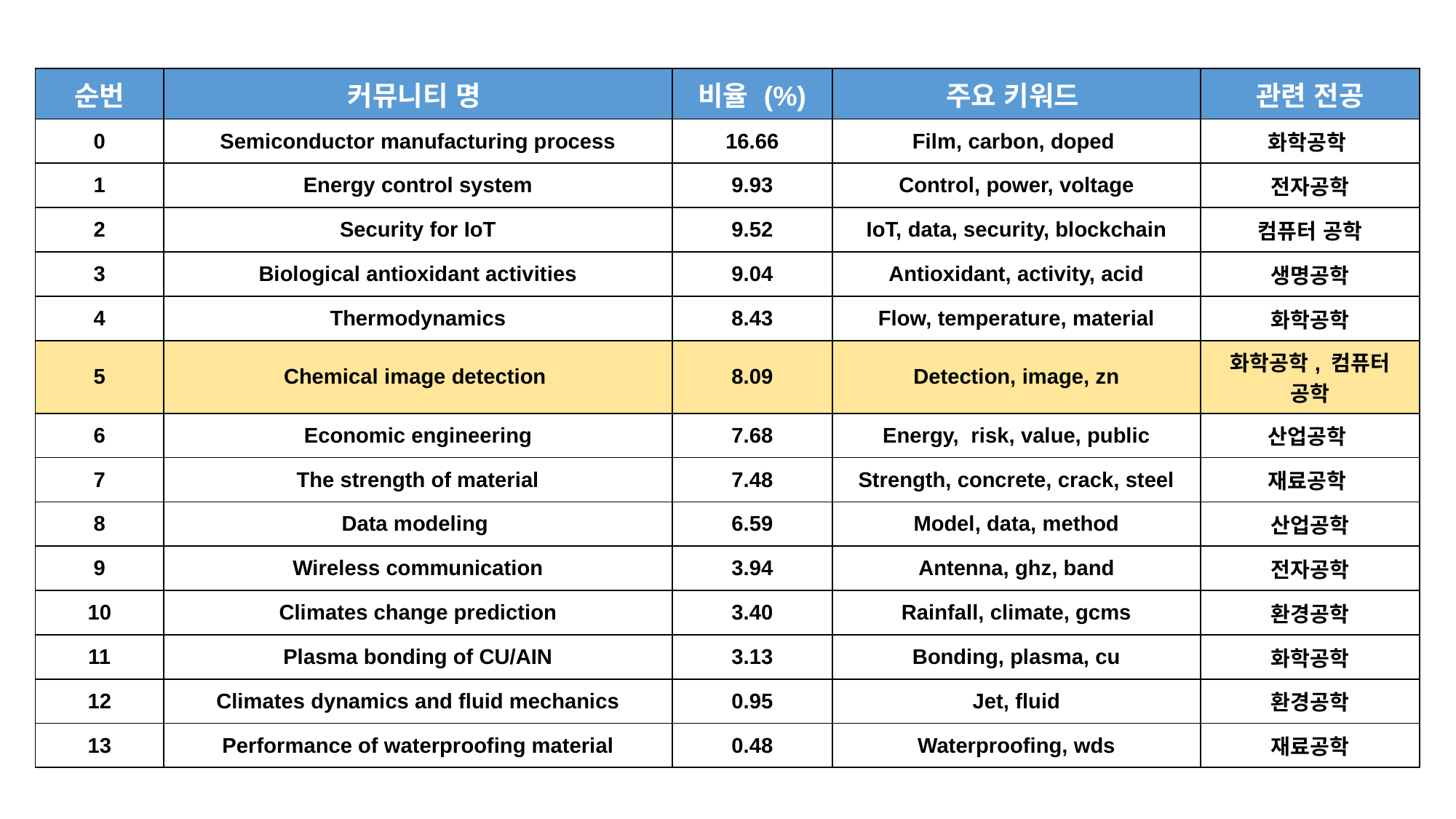

| 순번 | 커뮤니티 명 | 비율 (%) | 주요 키워드 | 관련 전공 |
| --- | --- | --- | --- | --- |
| 0 | Semiconductor manufacturing process | 16.66 | Film, carbon, doped | 화학공학 |
| 1 | Energy control system | 9.93 | Control, power, voltage | 전자공학 |
| 2 | Security for IoT | 9.52 | IoT, data, security, blockchain | 컴퓨터 공학 |
| 3 | Biological antioxidant activities | 9.04 | Antioxidant, activity, acid | 생명공학 |
| 4 | Thermodynamics | 8.43 | Flow, temperature, material | 화학공학 |
| 5 | Chemical image detection | 8.09 | Detection, image, zn | 화학공학, 컴퓨터 공학 |
| 6 | Economic engineering | 7.68 | Energy, risk, value, public | 산업공학 |
| 7 | The strength of material | 7.48 | Strength, concrete, crack, steel | 재료공학 |
| 8 | Data modeling | 6.59 | Model, data, method | 산업공학 |
| 9 | Wireless communication | 3.94 | Antenna, ghz, band | 전자공학 |
| 10 | Climates change prediction | 3.40 | Rainfall, climate, gcms | 환경공학 |
| 11 | Plasma bonding of CU/AIN | 3.13 | Bonding, plasma, cu | 화학공학 |
| 12 | Climates dynamics and fluid mechanics | 0.95 | Jet, fluid | 환경공학 |
| 13 | Performance of waterproofing material | 0.48 | Waterproofing, wds | 재료공학 |